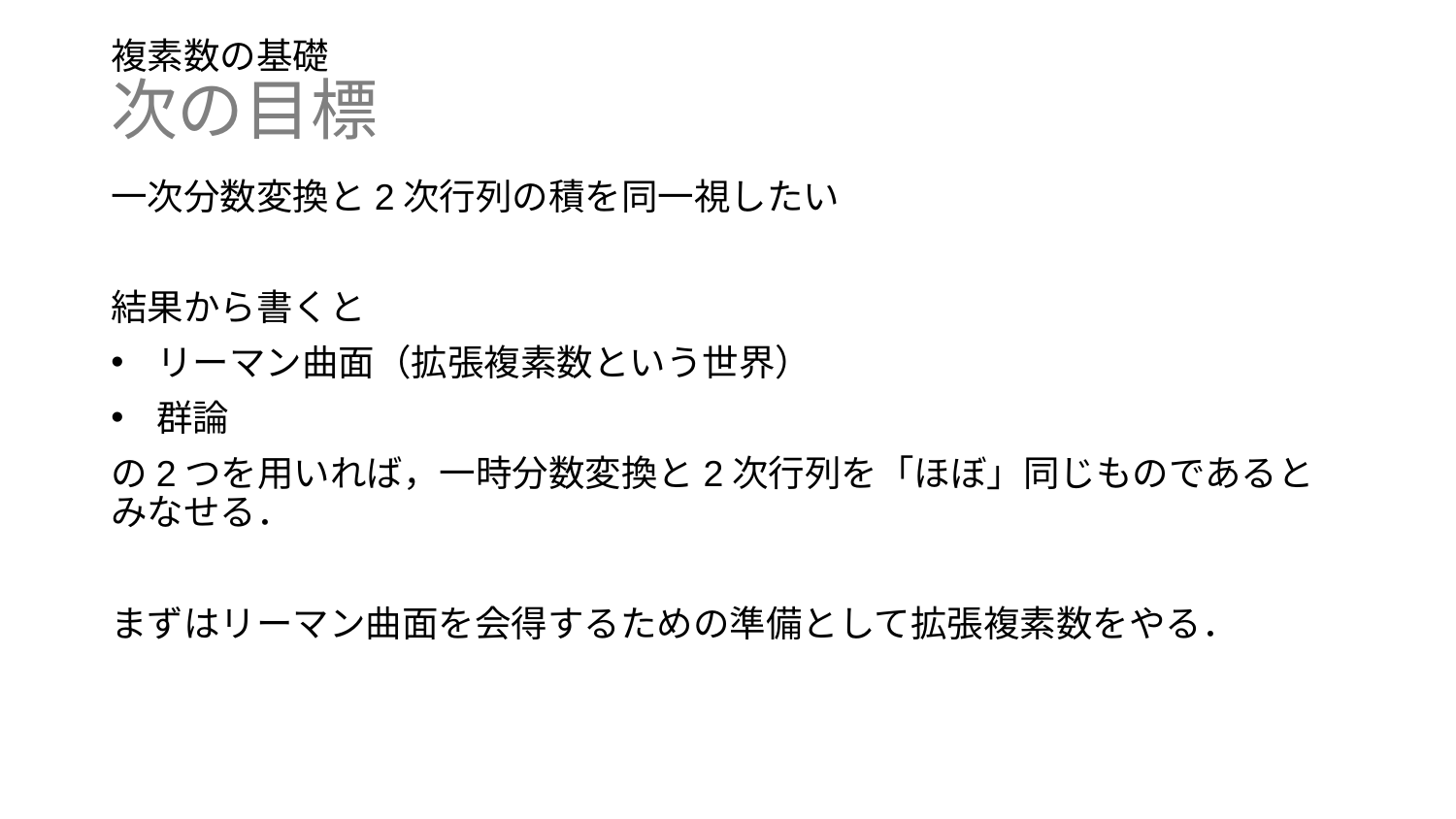

# 複素数の基礎
次の目標
一次分数変換と2次行列の積を同一視したい

結果から書くと
リーマン曲面（拡張複素数という世界）
群論
の2つを用いれば，一時分数変換と2次行列を「ほぼ」同じものであるとみなせる．

まずはリーマン曲面を会得するための準備として拡張複素数をやる．